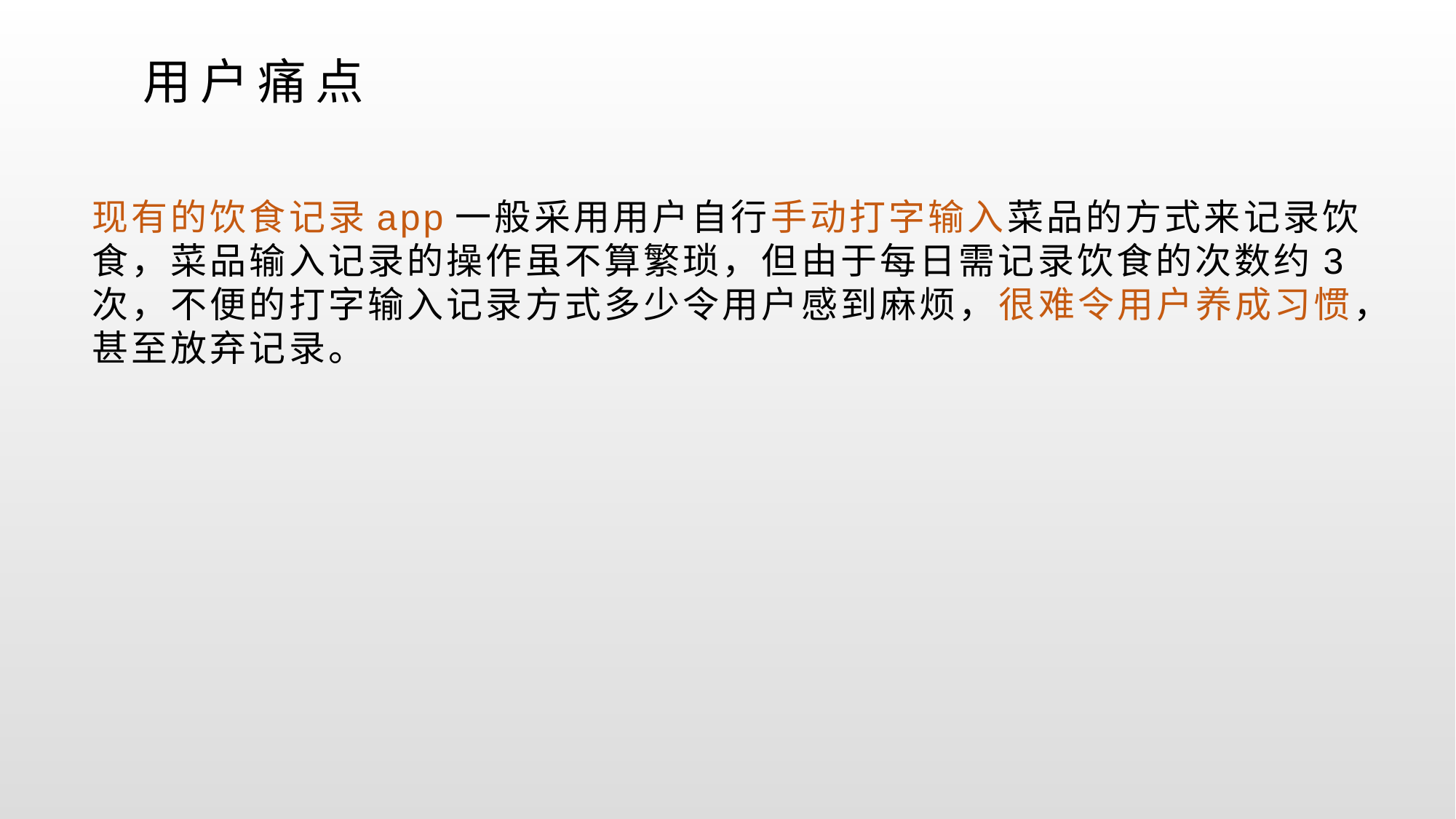

# 用户痛点
现有的饮食记录app一般采用用户自行手动打字输入菜品的方式来记录饮食，菜品输入记录的操作虽不算繁琐，但由于每日需记录饮食的次数约3次，不便的打字输入记录方式多少令用户感到麻烦，很难令用户养成习惯，甚至放弃记录。